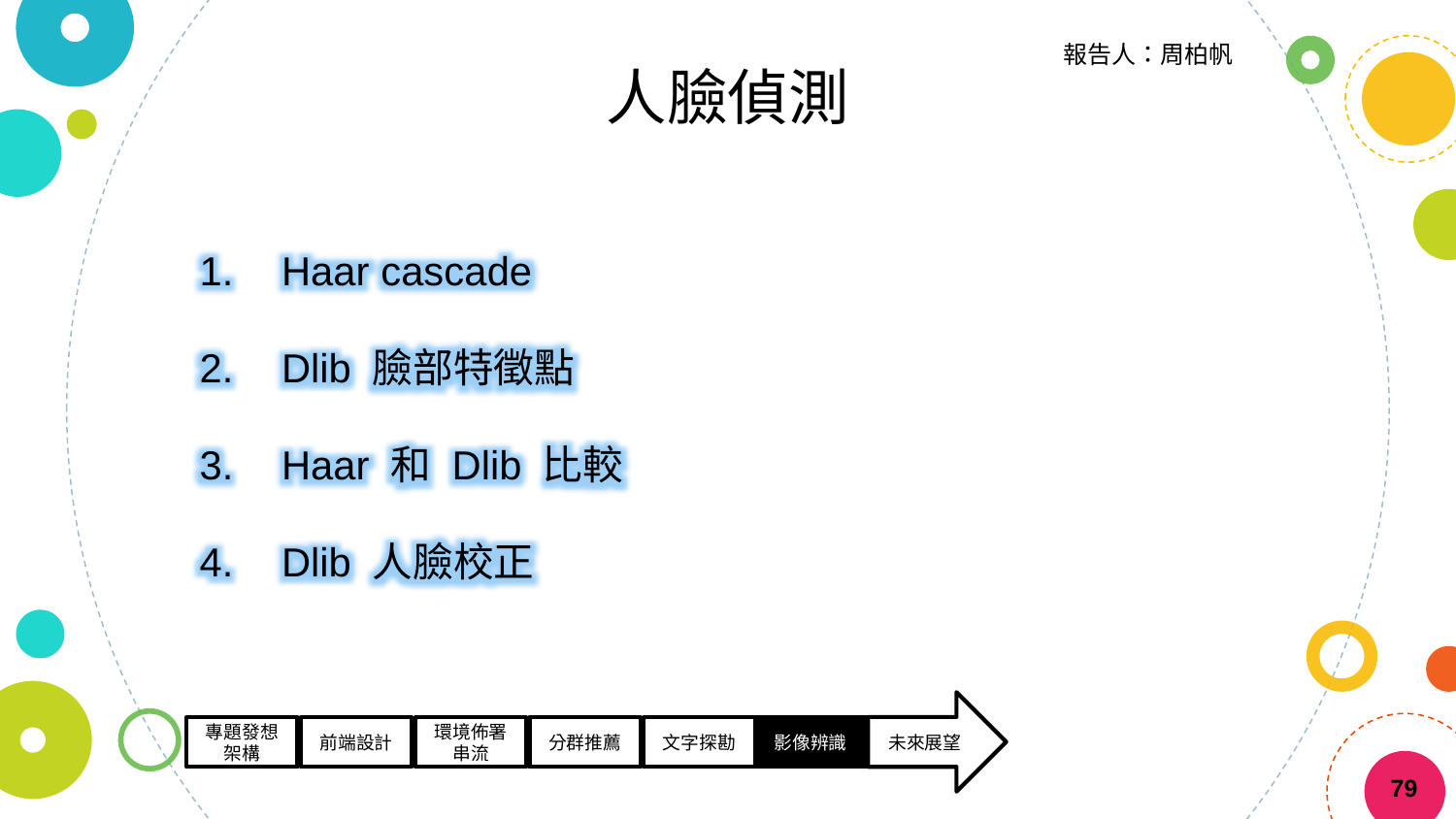

報告人：周柏帆
人臉偵測
Haar cascade

Dlib 臉部特徵點

Haar 和 Dlib 比較

Dlib 人臉校正

79